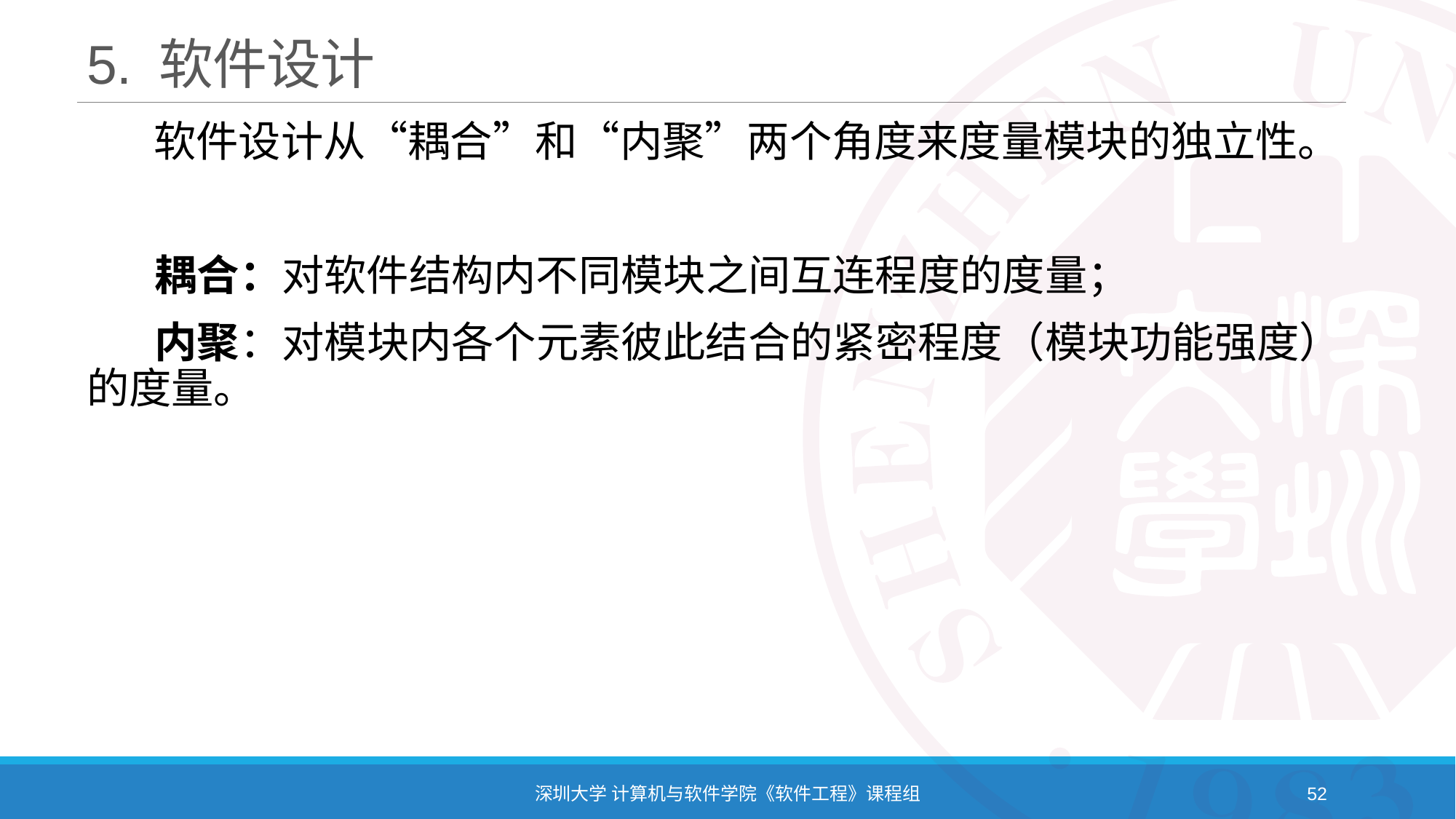

# 5. 软件设计
      软件设计从“耦合”和“内聚”两个角度来度量模块的独立性。

      耦合：对软件结构内不同模块之间互连程度的度量；
      内聚：对模块内各个元素彼此结合的紧密程度（模块功能强度）的度量。

深圳大学 计算机与软件学院《软件工程》课程组
52